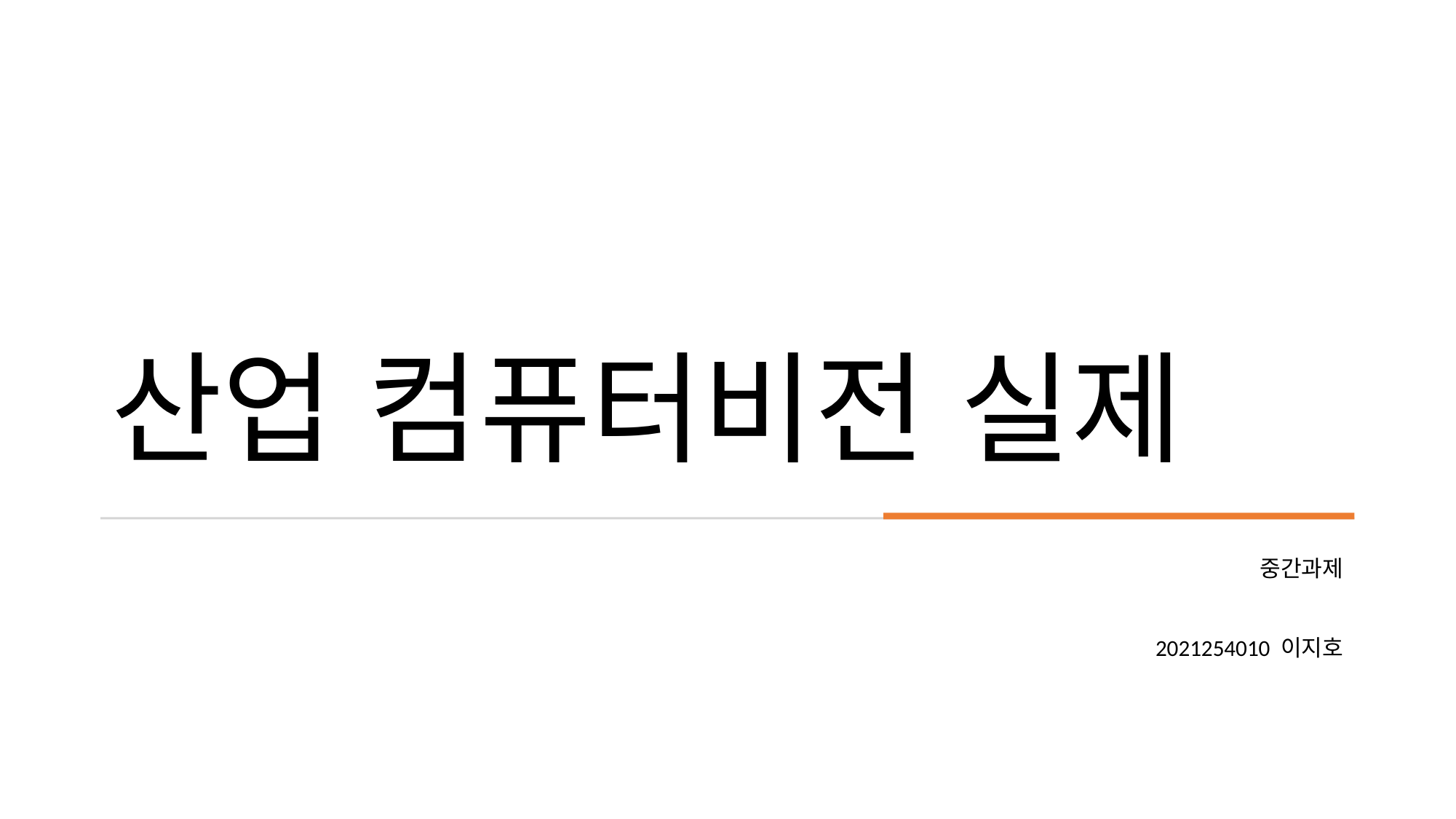

# 산업 컴퓨터비전 실제

중간과제

2021254010 이지호